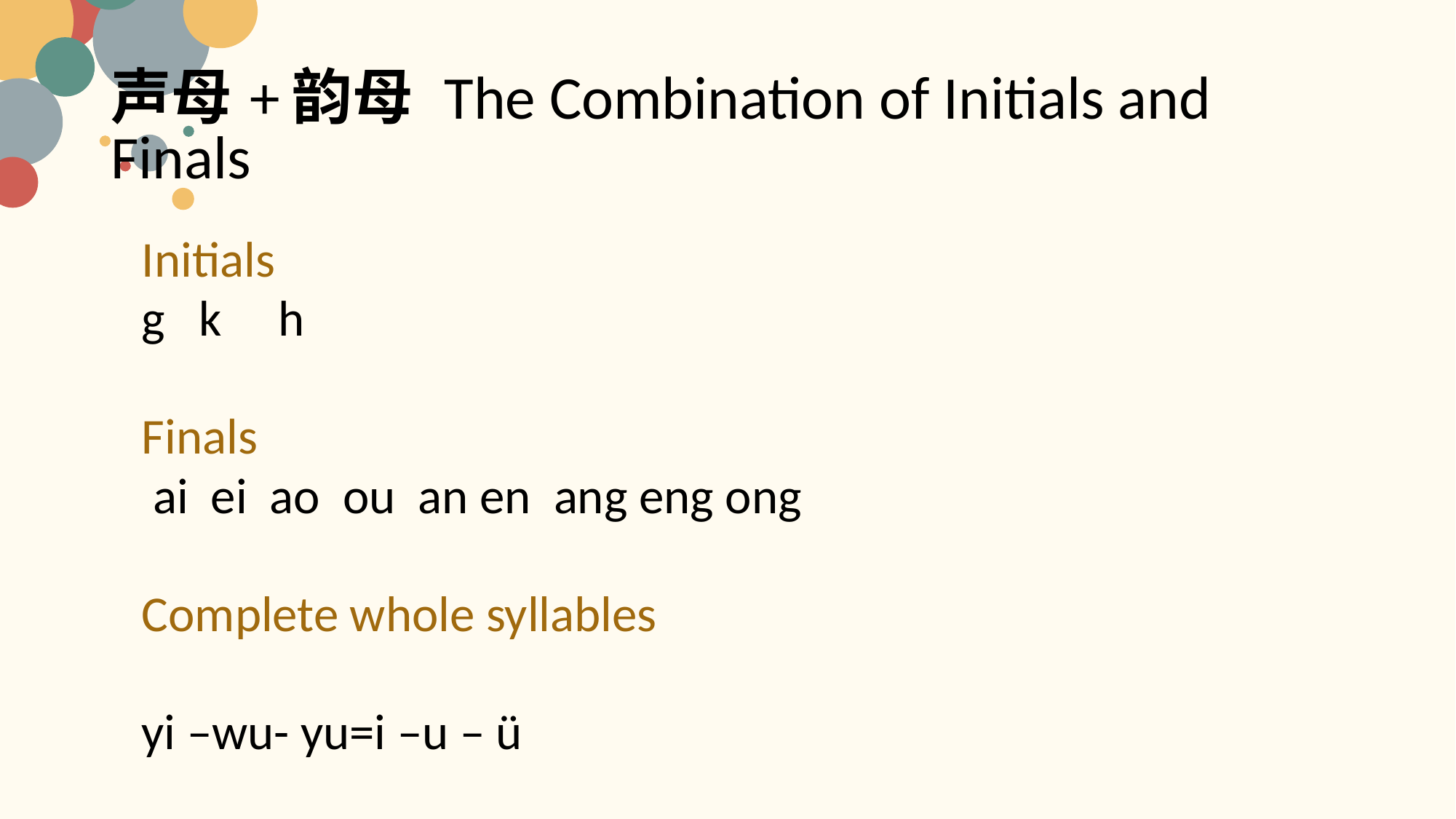

# 声母+韵母 The Combination of Initials and Finals
Initials
g   k     h

Finals
 ai  ei  ao  ou  an en  ang eng ong

Complete whole syllables

yi –wu- yu=i –u – ü